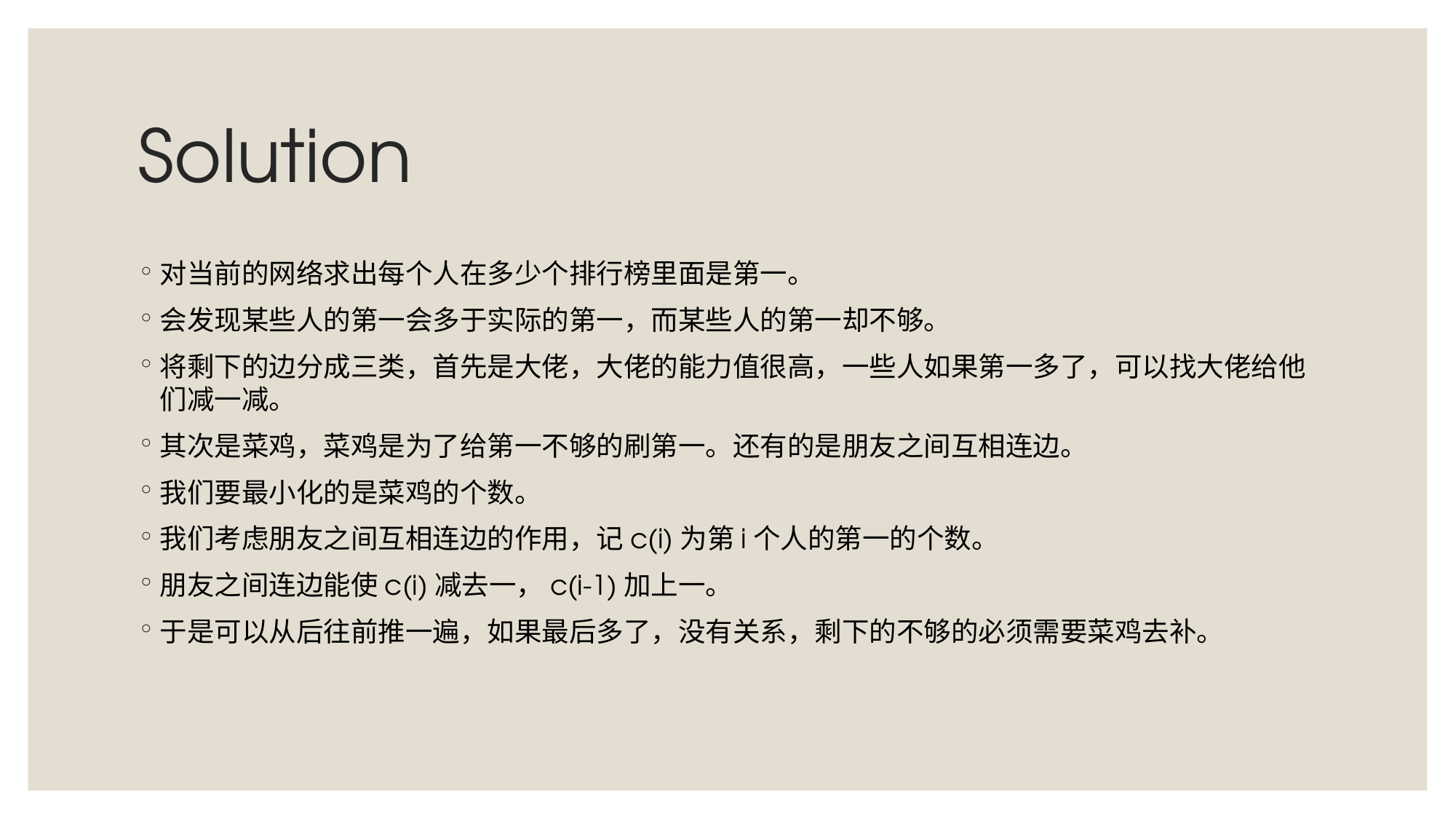

# Solution
对当前的网络求出每个人在多少个排行榜里面是第一。
会发现某些人的第一会多于实际的第一，而某些人的第一却不够。
将剩下的边分成三类，首先是大佬，大佬的能力值很高，一些人如果第一多了，可以找大佬给他们减一减。
其次是菜鸡，菜鸡是为了给第一不够的刷第一。还有的是朋友之间互相连边。
我们要最小化的是菜鸡的个数。
我们考虑朋友之间互相连边的作用，记c(i)为第i个人的第一的个数。
朋友之间连边能使c(i)减去一，c(i-1)加上一。
于是可以从后往前推一遍，如果最后多了，没有关系，剩下的不够的必须需要菜鸡去补。